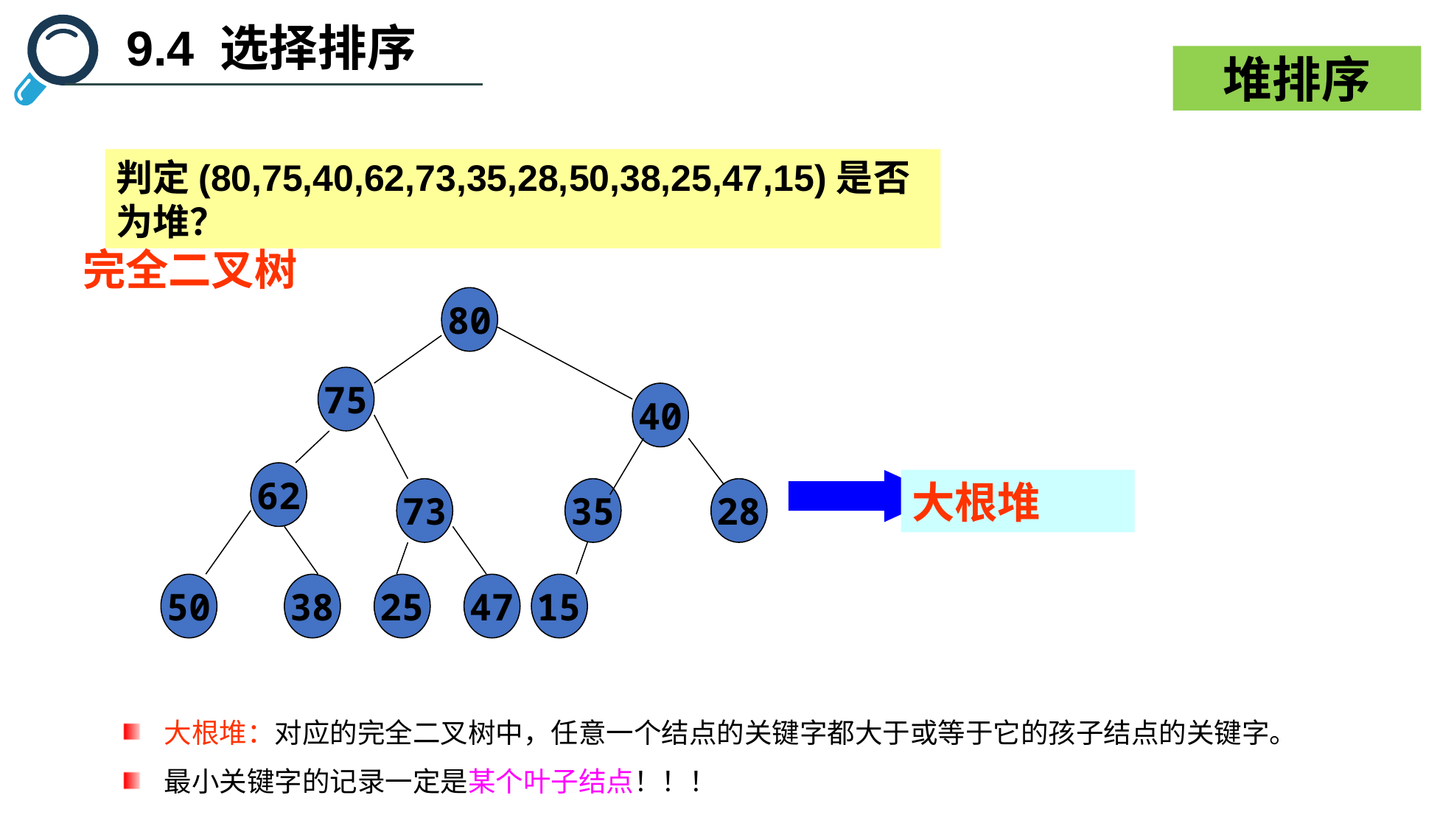

9.4 选择排序
堆排序
判定(80,75,40,62,73,35,28,50,38,25,47,15)是否为堆？
完全二叉树

80

75
40

62
73
35
28

50
38
25
47
15

大根堆
大根堆：对应的完全二叉树中，任意一个结点的关键字都大于或等于它的孩子结点的关键字。
最小关键字的记录一定是某个叶子结点！！！